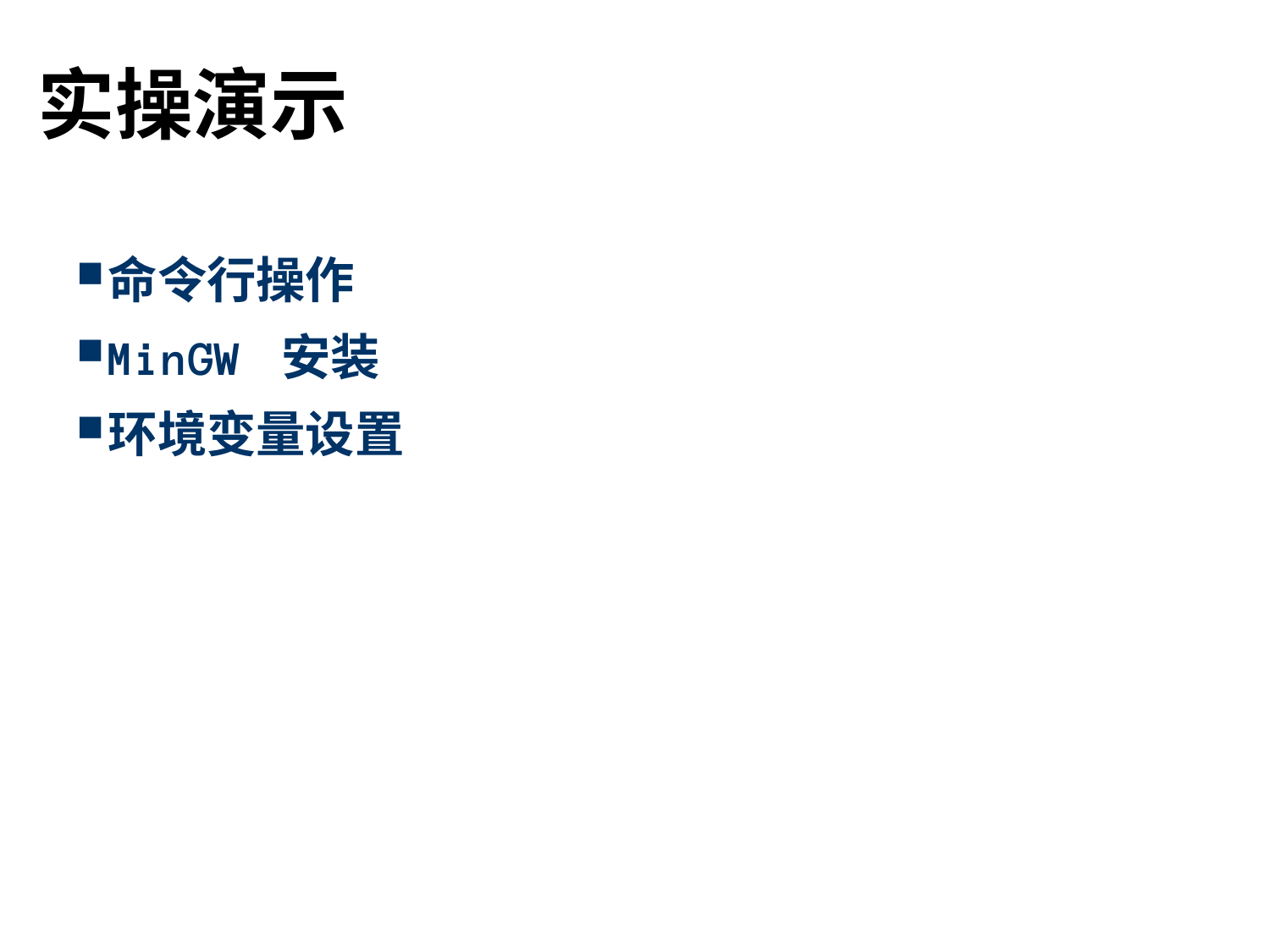

# 实操演示

命令行操作
MinGW 安装
环境变量设置
46